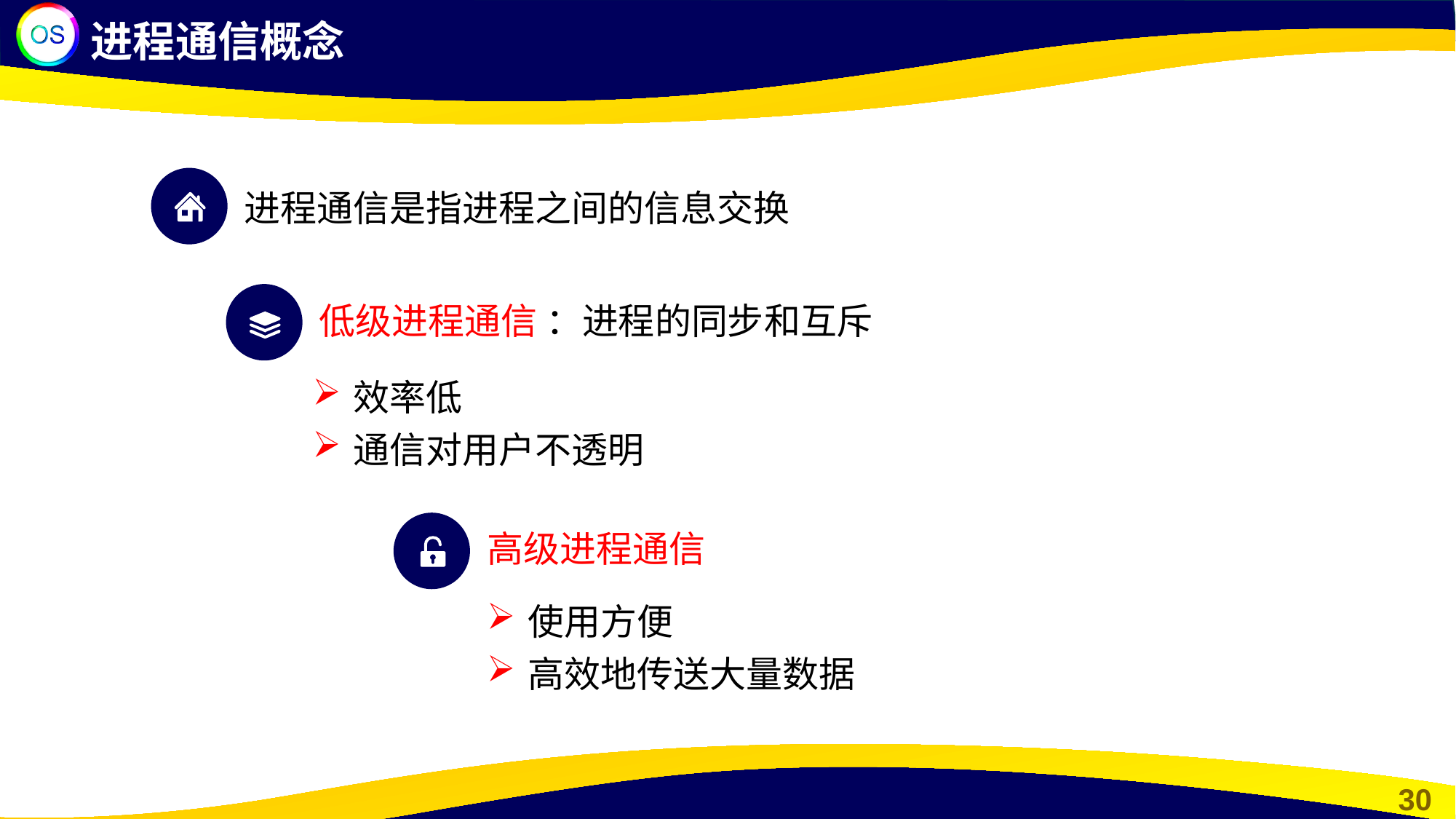

进程通信概念

进程通信是指进程之间的信息交换

低级进程通信 ：进程的同步和互斥

效率低
通信对用户不透明

高级进程通信

使用方便
高效地传送大量数据